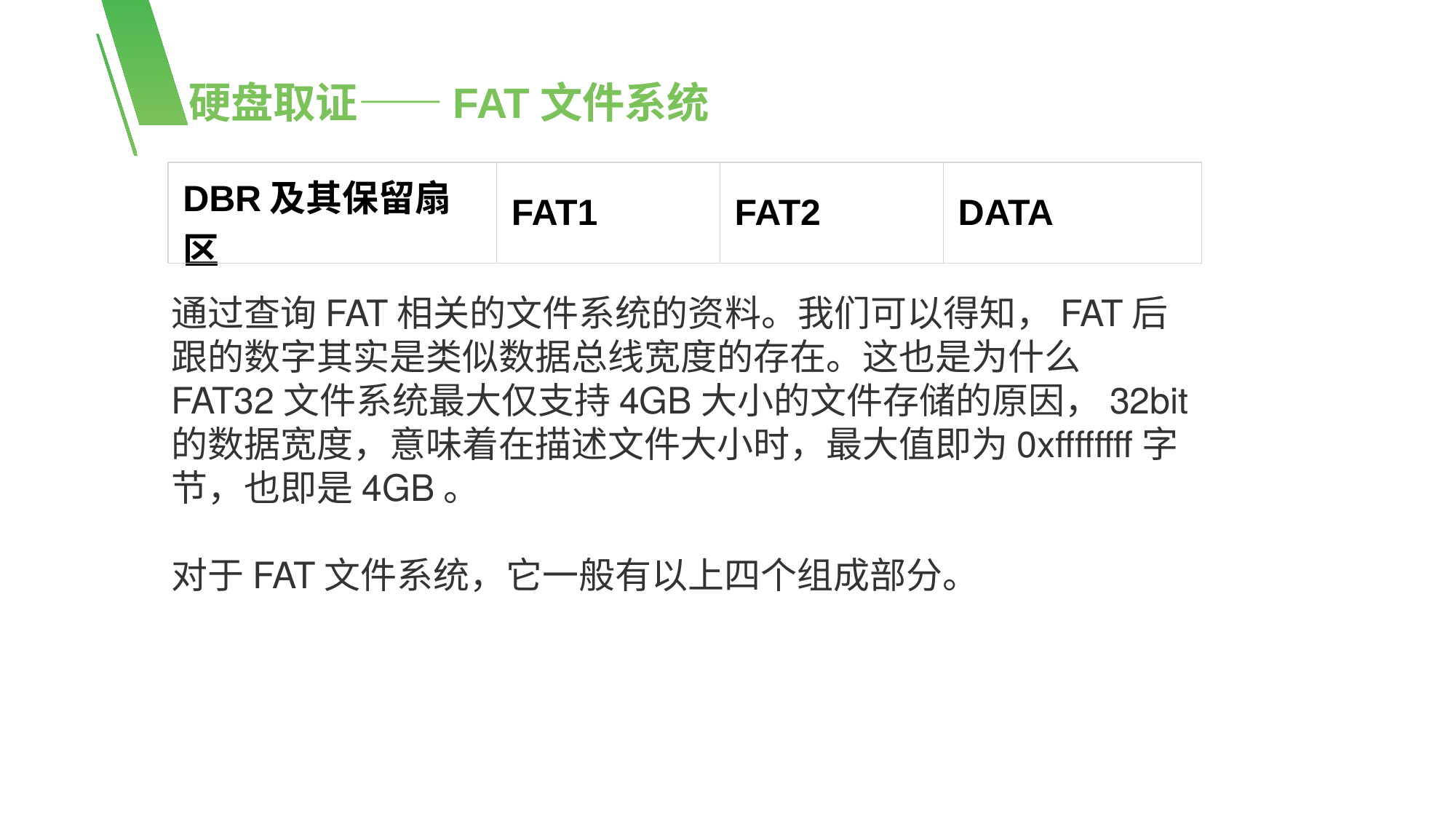

硬盘取证——FAT文件系统
| DBR及其保留扇区 | FAT1 | FAT2 | DATA |
| --- | --- | --- | --- |
通过查询FAT相关的文件系统的资料。我们可以得知，FAT后跟的数字其实是类似数据总线宽度的存在。这也是为什么FAT32文件系统最大仅支持4GB大小的文件存储的原因，32bit的数据宽度，意味着在描述文件大小时，最大值即为0xffffffff字节，也即是4GB。

对于FAT文件系统，它一般有以上四个组成部分。